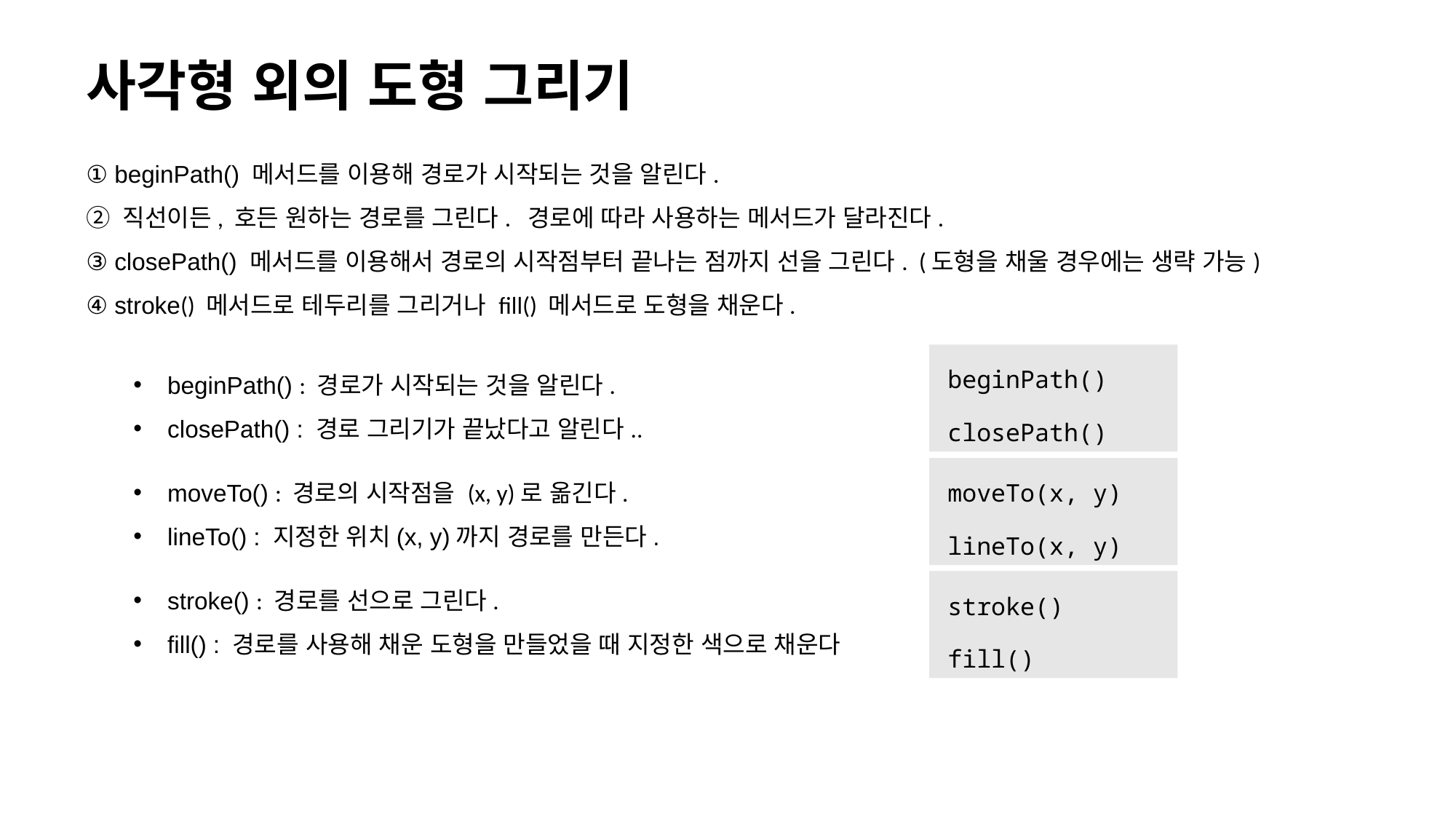

# 사각형 외의 도형 그리기
① beginPath() 메서드를 이용해 경로가 시작되는 것을 알린다.
② 직선이든, 호든 원하는 경로를 그린다.  경로에 따라 사용하는 메서드가 달라진다.
③ closePath() 메서드를 이용해서 경로의 시작점부터 끝나는 점까지 선을 그린다.  (도형을 채울 경우에는 생략 가능)
④ stroke() 메서드로 테두리를 그리거나 fill() 메서드로 도형을 채운다.
beginPath()
closePath()
beginPath() : 경로가 시작되는 것을 알린다.
closePath() : 경로 그리기가 끝났다고 알린다..
moveTo() : 경로의 시작점을 (x, y)로 옮긴다.
lineTo() : 지정한 위치(x, y)까지 경로를 만든다.
moveTo(x, y)
lineTo(x, y)
stroke() : 경로를 선으로 그린다.
fill() : 경로를 사용해 채운 도형을 만들었을 때 지정한 색으로 채운다
stroke()
fill()